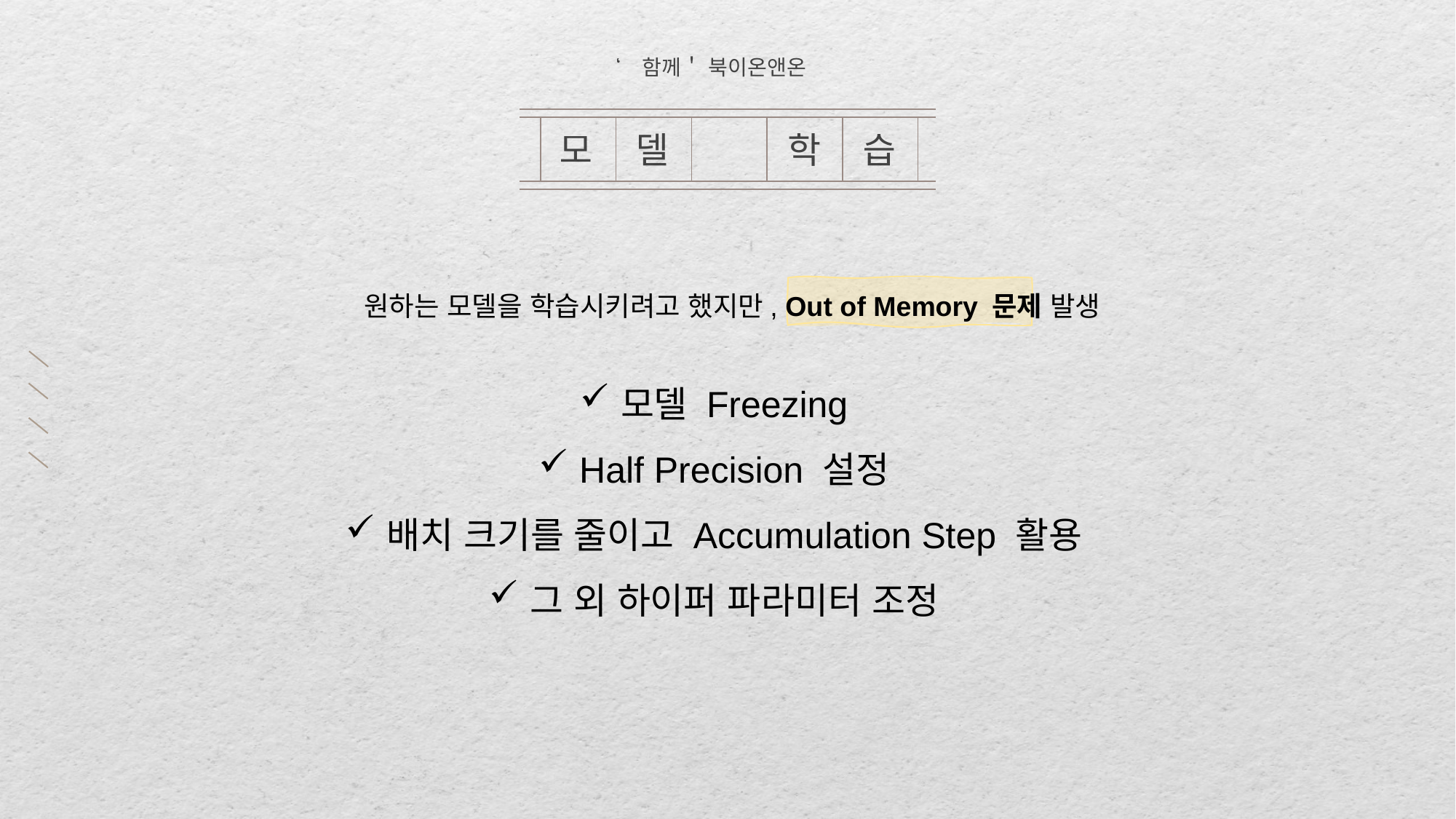

‘함께＇ 북이온앤온
모
델
학
습
원하는 모델을 학습시키려고 했지만, Out of Memory 문제 발생

모델 Freezing
Half Precision 설정
배치 크기를 줄이고 Accumulation Step 활용
그 외 하이퍼 파라미터 조정